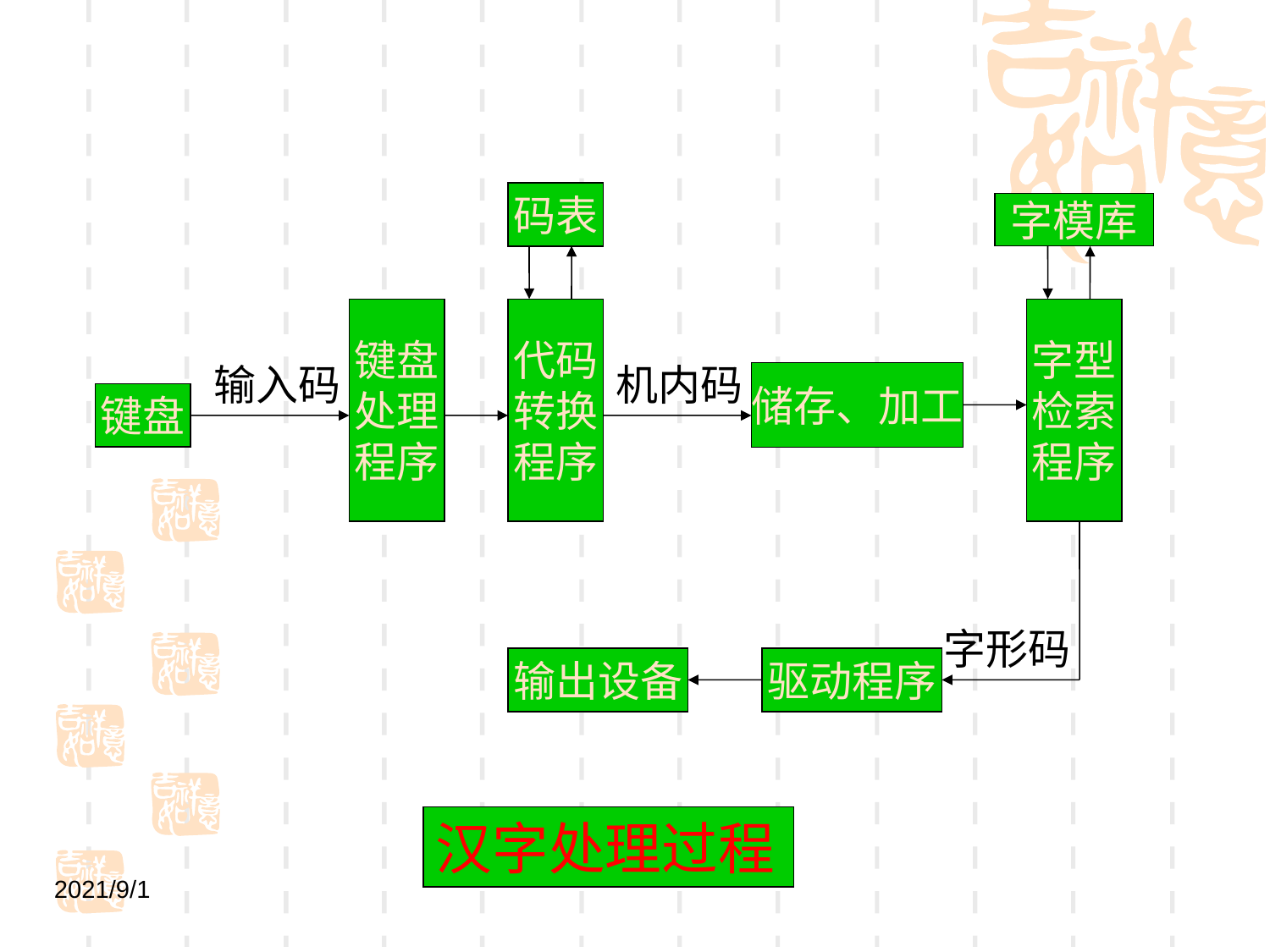

码表
字模库

键盘
处理
程序
代码
转换
程序
字型
检索
程序
输入码
机内码
储存、加工
键盘

字形码
输出设备
驱动程序

汉字处理过程
2021/9/1